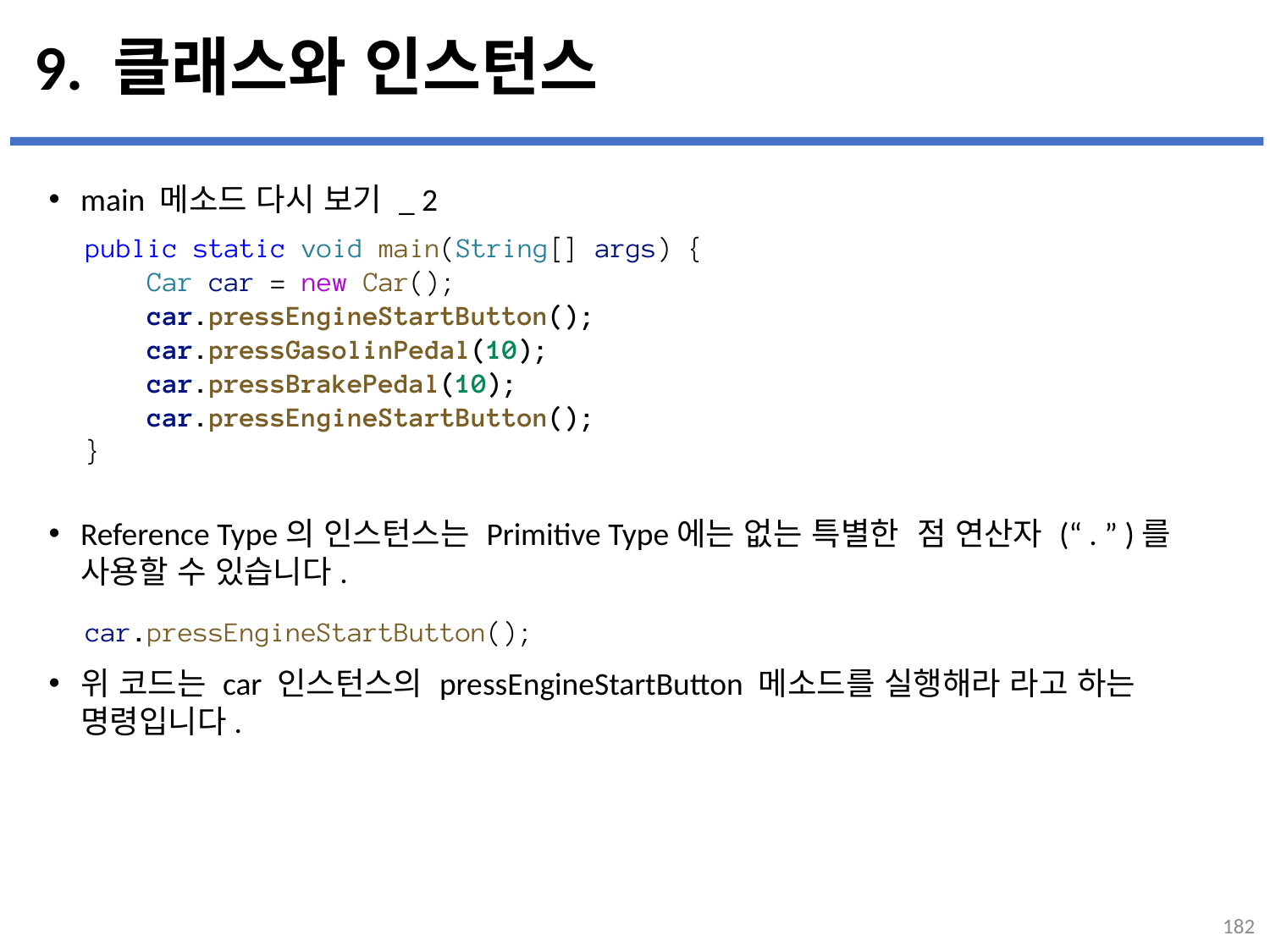

# 9. 클래스와 인스턴스
main 메소드 다시 보기 _ 2

Reference Type의 인스턴스는 Primitive Type에는 없는 특별한  점 연산자 (“ . ” )를 사용할 수 있습니다.

위 코드는 car 인스턴스의 pressEngineStartButton 메소드를 실행해라 라고 하는 명령입니다.

...

설명
public static void main(String[] args) {
    Car car = new Car();
    car.pressEngineStartButton();
    car.pressGasolinPedal(10);
    car.pressBrakePedal(10);
    car.pressEngineStartButton();
}
car.pressEngineStartButton();
182